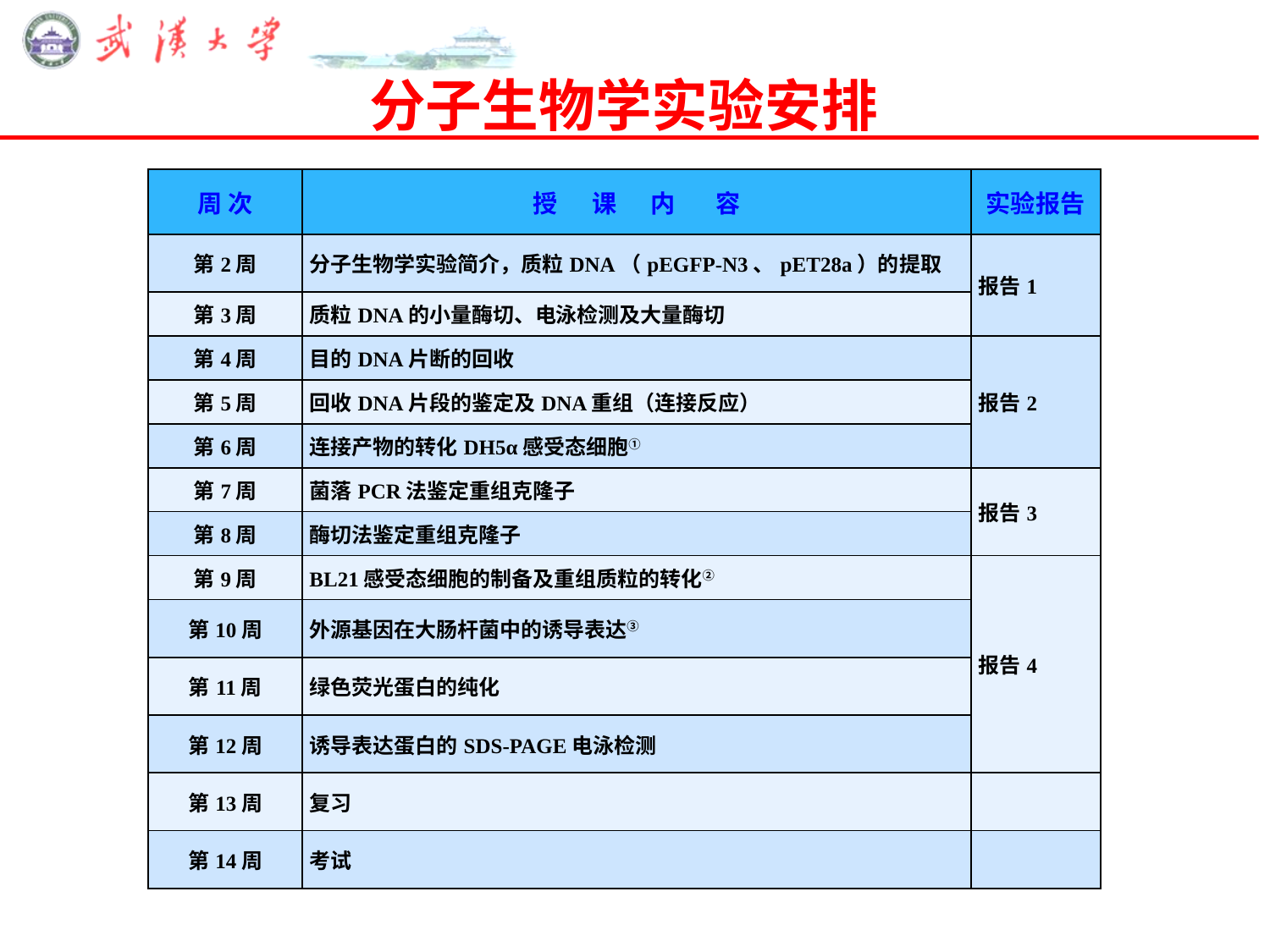

# 分子生物学实验安排

| 周 次 | 授 课 内 容 | 实验报告 |
| --- | --- | --- |
| 第2周 | 分子生物学实验简介，质粒DNA（pEGFP-N3、pET28a）的提取 | 报告1 |
| 第3周 | 质粒DNA的小量酶切、电泳检测及大量酶切 |  |
| 第4周 | 目的DNA片断的回收 | 报告2 |
| 第5周 | 回收DNA片段的鉴定及DNA重组（连接反应） |  |
| 第6周 | 连接产物的转化DH5α感受态细胞① |  |
| 第7周 | 菌落PCR法鉴定重组克隆子 | 报告3 |
| 第8周 | 酶切法鉴定重组克隆子 |  |
| 第9周 | BL21感受态细胞的制备及重组质粒的转化② | 报告4 |
| 第10周 | 外源基因在大肠杆菌中的诱导表达③ |  |
| 第11周 | 绿色荧光蛋白的纯化 |  |
| 第12周 | 诱导表达蛋白的SDS-PAGE电泳检测 |  |
| 第13周 | 复习 |  |
| 第14周 | 考试 |  |